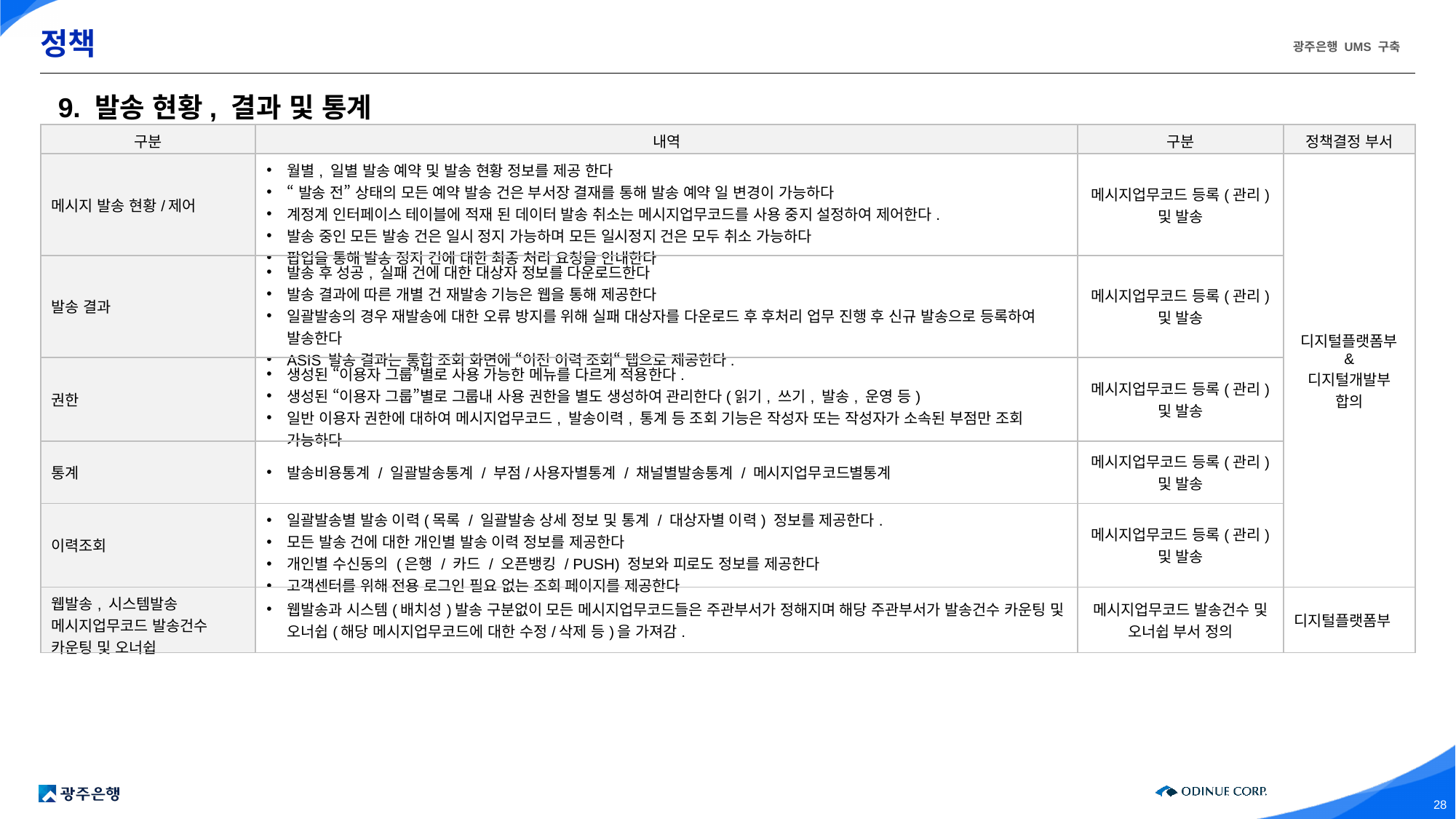

# 정책
9. 발송 현황, 결과 및 통계
| 구분 | 내역 | 구분 | 정책결정 부서 |
| --- | --- | --- | --- |
| 메시지 발송 현황/제어 | 월별, 일별 발송 예약 및 발송 현황 정보를 제공 한다 “발송 전” 상태의 모든 예약 발송 건은 부서장 결재를 통해 발송 예약 일 변경이 가능하다 계정계 인터페이스 테이블에 적재 된 데이터 발송 취소는 메시지업무코드를 사용 중지 설정하여 제어한다. 발송 중인 모든 발송 건은 일시 정지 가능하며 모든 일시정지 건은 모두 취소 가능하다 팝업을 통해 발송 정지 건에 대한 최종 처리 요청을 안내한다 | 메시지업무코드 등록(관리) 및 발송 | 디지털플랫폼부 & 디지털개발부 합의 |
| 발송 결과 | 발송 후 성공, 실패 건에 대한 대상자 정보를 다운로드한다 발송 결과에 따른 개별 건 재발송 기능은 웹을 통해 제공한다 일괄발송의 경우 재발송에 대한 오류 방지를 위해 실패 대상자를 다운로드 후 후처리 업무 진행 후 신규 발송으로 등록하여 발송한다 ASIS 발송 결과는 통합 조회 화면에 “이전 이력 조회“ 탭으로 제공한다. | 메시지업무코드 등록(관리) 및 발송 |  |
| 권한 | 생성된 “이용자 그룹”별로 사용 가능한 메뉴를 다르게 적용한다. 생성된 “이용자 그룹”별로 그룹내 사용 권한을 별도 생성하여 관리한다(읽기, 쓰기, 발송, 운영 등) 일반 이용자 권한에 대하여 메시지업무코드, 발송이력, 통계 등 조회 기능은 작성자 또는 작성자가 소속된 부점만 조회 가능하다 | 메시지업무코드 등록(관리) 및 발송 |  |
| 통계 | 발송비용통계 / 일괄발송통계 / 부점/사용자별통계 / 채널별발송통계 / 메시지업무코드별통계 | 메시지업무코드 등록(관리) 및 발송 |  |
| 이력조회 | 일괄발송별 발송 이력(목록 / 일괄발송 상세 정보 및 통계 / 대상자별 이력) 정보를 제공한다. 모든 발송 건에 대한 개인별 발송 이력 정보를 제공한다 개인별 수신동의 (은행 / 카드 / 오픈뱅킹 / PUSH) 정보와 피로도 정보를 제공한다 고객센터를 위해 전용 로그인 필요 없는 조회 페이지를 제공한다 | 메시지업무코드 등록(관리) 및 발송 |  |
| 웹발송, 시스템발송 메시지업무코드 발송건수 카운팅 및 오너쉽 | 웹발송과 시스템(배치성)발송 구분없이 모든 메시지업무코드들은 주관부서가 정해지며 해당 주관부서가 발송건수 카운팅 및 오너쉽(해당 메시지업무코드에 대한 수정/삭제 등)을 가져감. | 메시지업무코드 발송건수 및 오너쉽 부서 정의 | 디지털플랫폼부 |